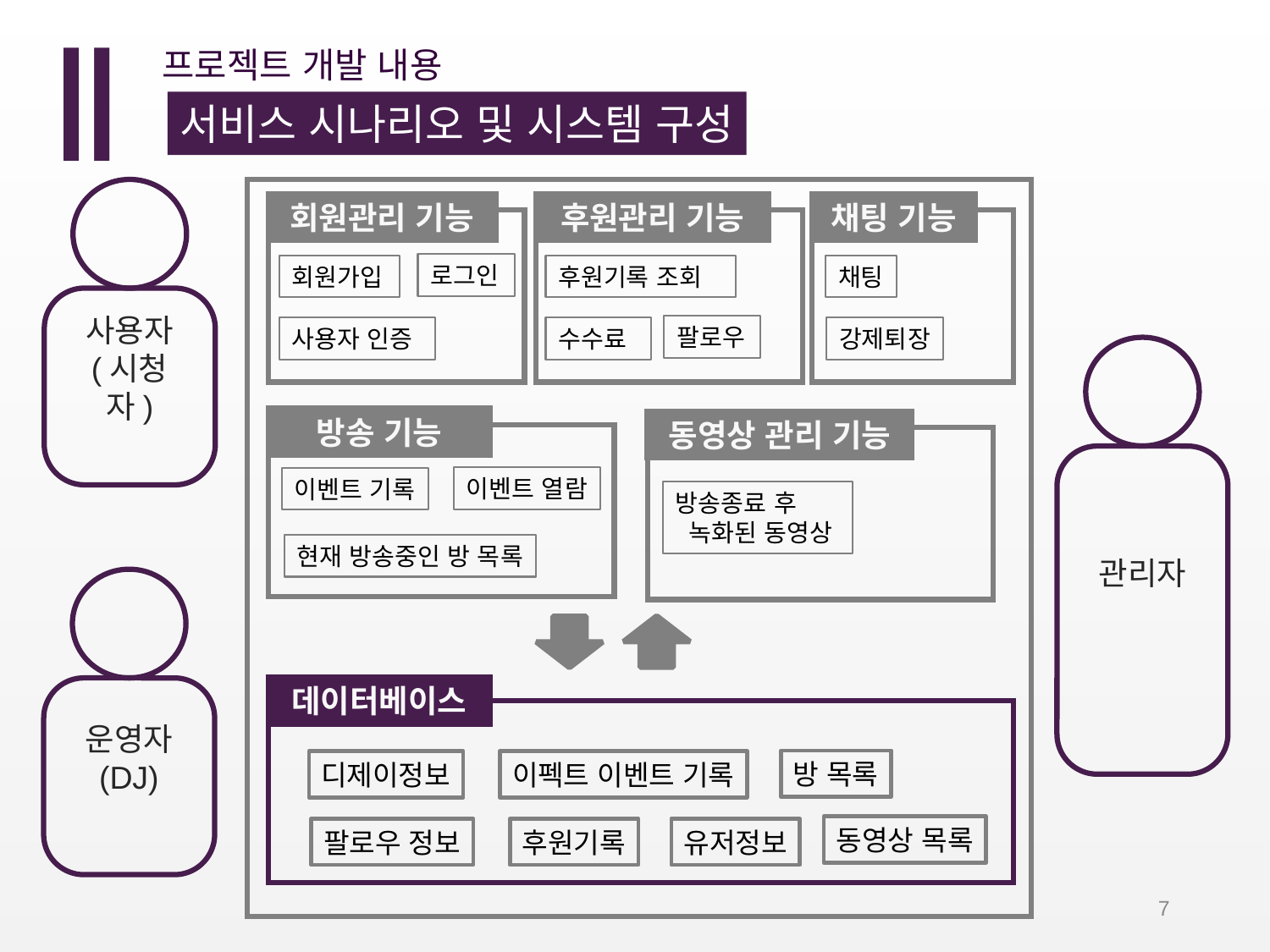

Ⅱ
프로젝트 개발 내용
서비스 시나리오 및 시스템 구성

사용자
(시청자)

회원관리 기능

회원가입
사용자 인증
로그인
후원관리 기능

후원기록 조회
수수료
팔로우
채팅 기능

채팅
강제퇴장

관리자

방송 기능

동영상 관리 기능

이벤트 열람
이벤트 기록
방송종료 후
 녹화된 동영상
현재 방송중인 방 목록

운영자
(DJ)

데이터베이스

방 목록
디제이정보
이펙트 이벤트 기록
동영상 목록
팔로우 정보
후원기록
유저정보
7